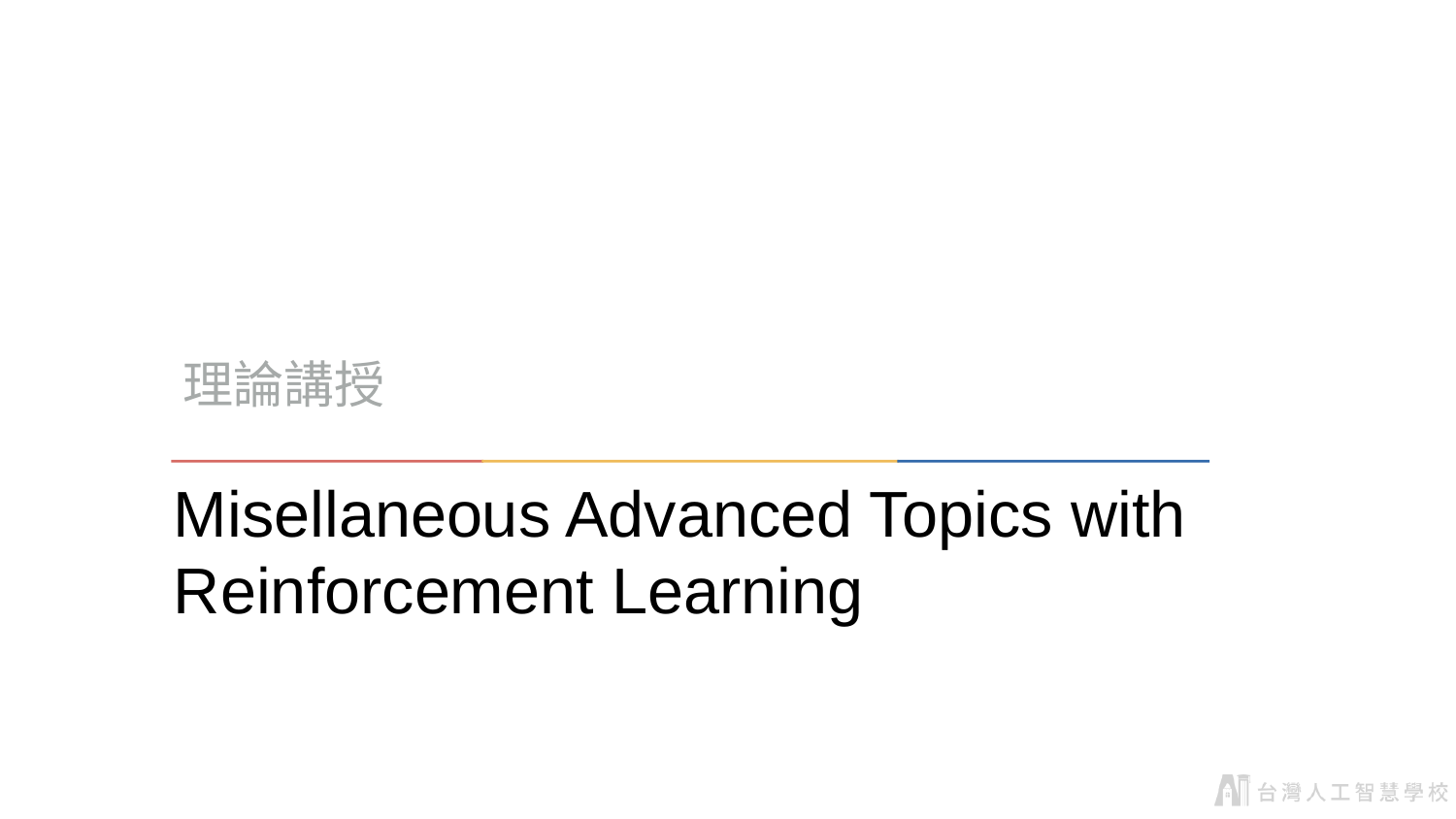

理論講授
# Misellaneous Advanced Topics with Reinforcement Learning